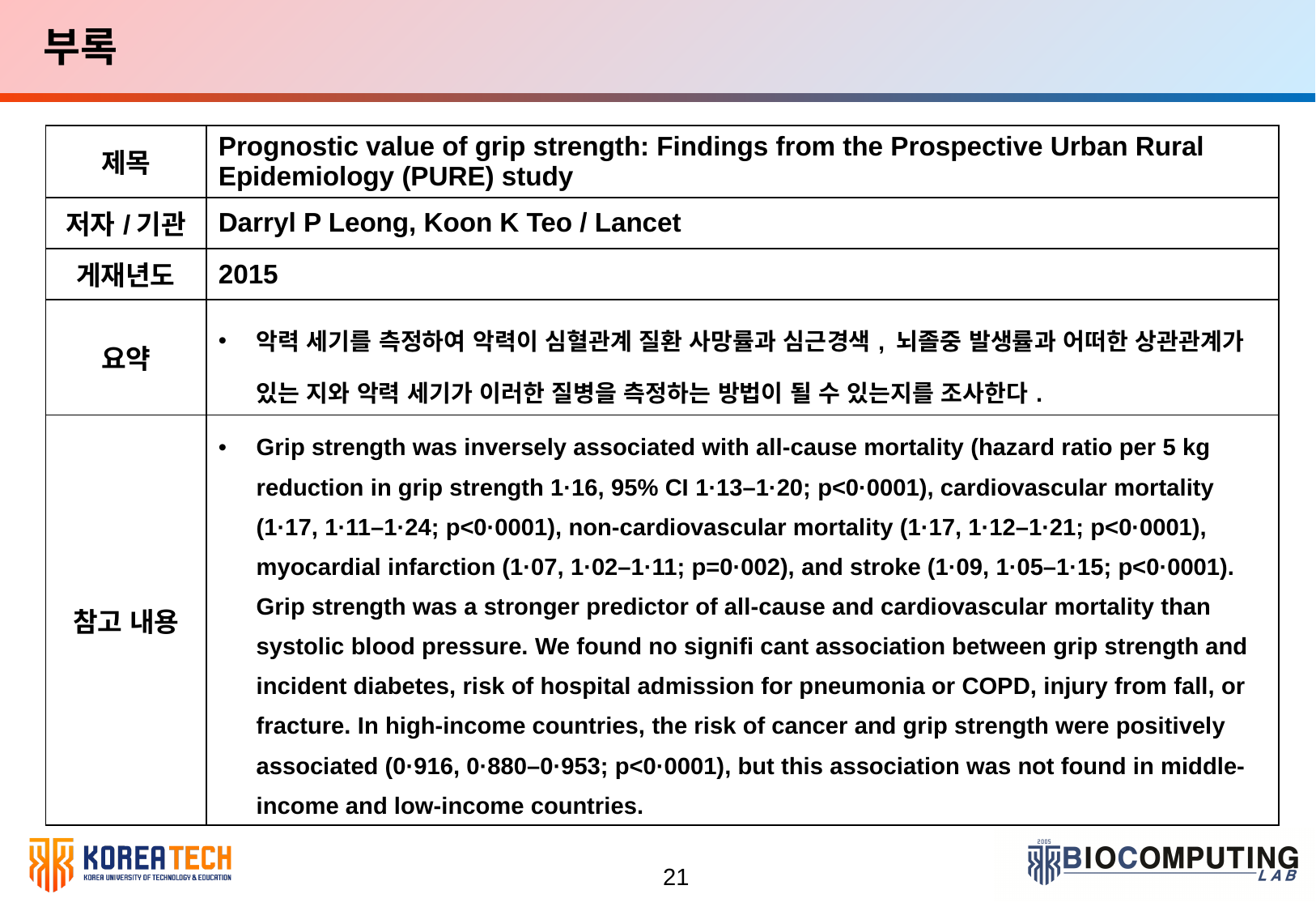

부록
6. 연구 일정

| 제목 | Prognostic value of grip strength: Findings from the Prospective Urban Rural Epidemiology (PURE) study |
| --- | --- |
| 저자/기관 | Darryl P Leong, Koon K Teo / Lancet |
| 게재년도 | 2015 |
| 요약 | 악력 세기를 측정하여 악력이 심혈관계 질환 사망률과 심근경색, 뇌졸중 발생률과 어떠한 상관관계가 있는 지와 악력 세기가 이러한 질병을 측정하는 방법이 될 수 있는지를 조사한다. |
| 참고 내용 | Grip strength was inversely associated with all-cause mortality (hazard ratio per 5 kg reduction in grip strength 1·16, 95% CI 1·13–1·20; p<0·0001), cardiovascular mortality (1·17, 1·11–1·24; p<0·0001), non-cardiovascular mortality (1·17, 1·12–1·21; p<0·0001), myocardial infarction (1·07, 1·02–1·11; p=0·002), and stroke (1·09, 1·05–1·15; p<0·0001). Grip strength was a stronger predictor of all-cause and cardiovascular mortality than systolic blood pressure. We found no signifi cant association between grip strength and incident diabetes, risk of hospital admission for pneumonia or COPD, injury from fall, or fracture. In high-income countries, the risk of cancer and grip strength were positively associated (0·916, 0·880–0·953; p<0·0001), but this association was not found in middle-income and low-income countries. |
21